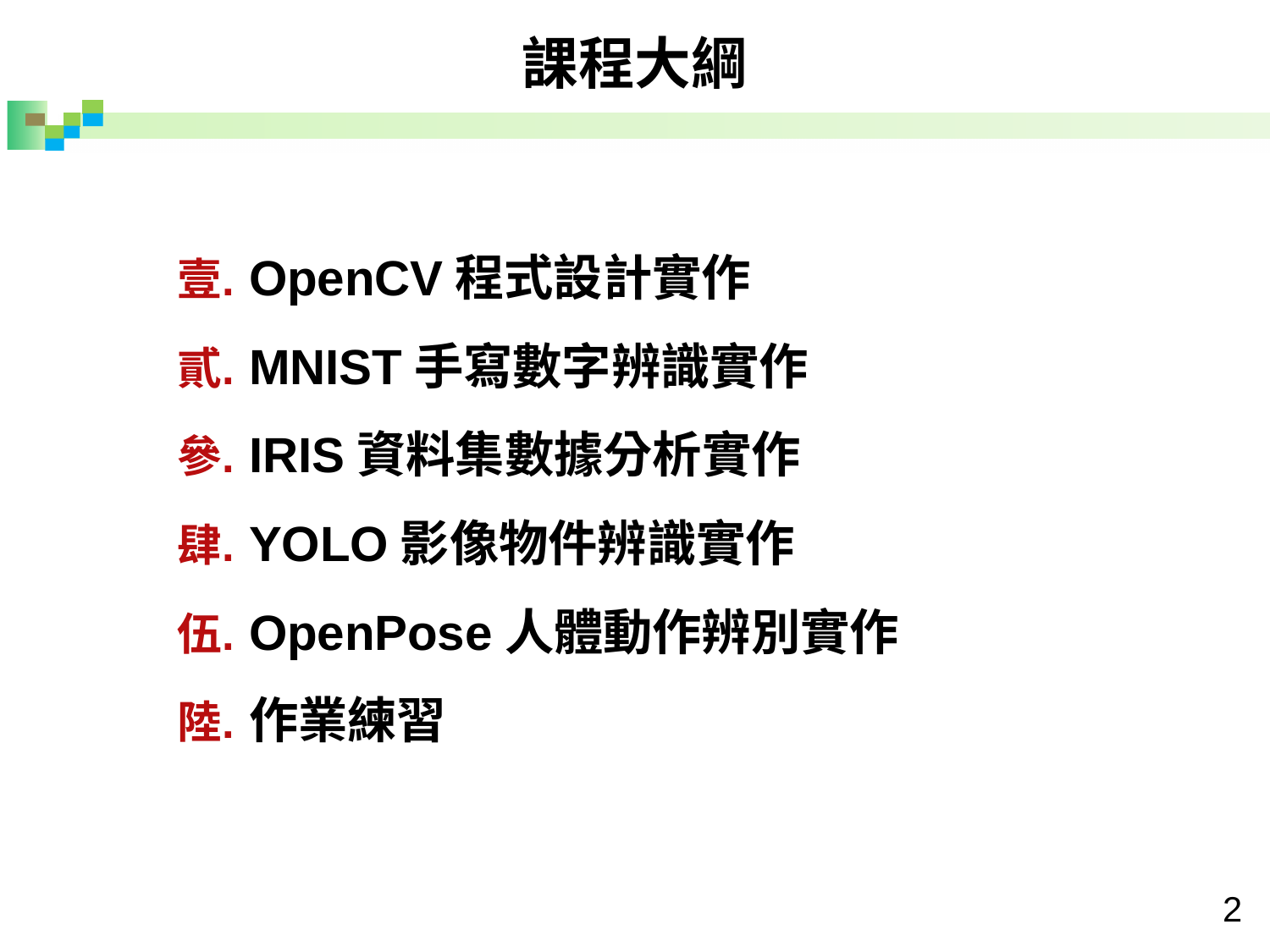

課程大綱
OpenCV程式設計實作
MNIST手寫數字辨識實作
IRIS資料集數據分析實作
YOLO影像物件辨識實作
OpenPose人體動作辨別實作
作業練習